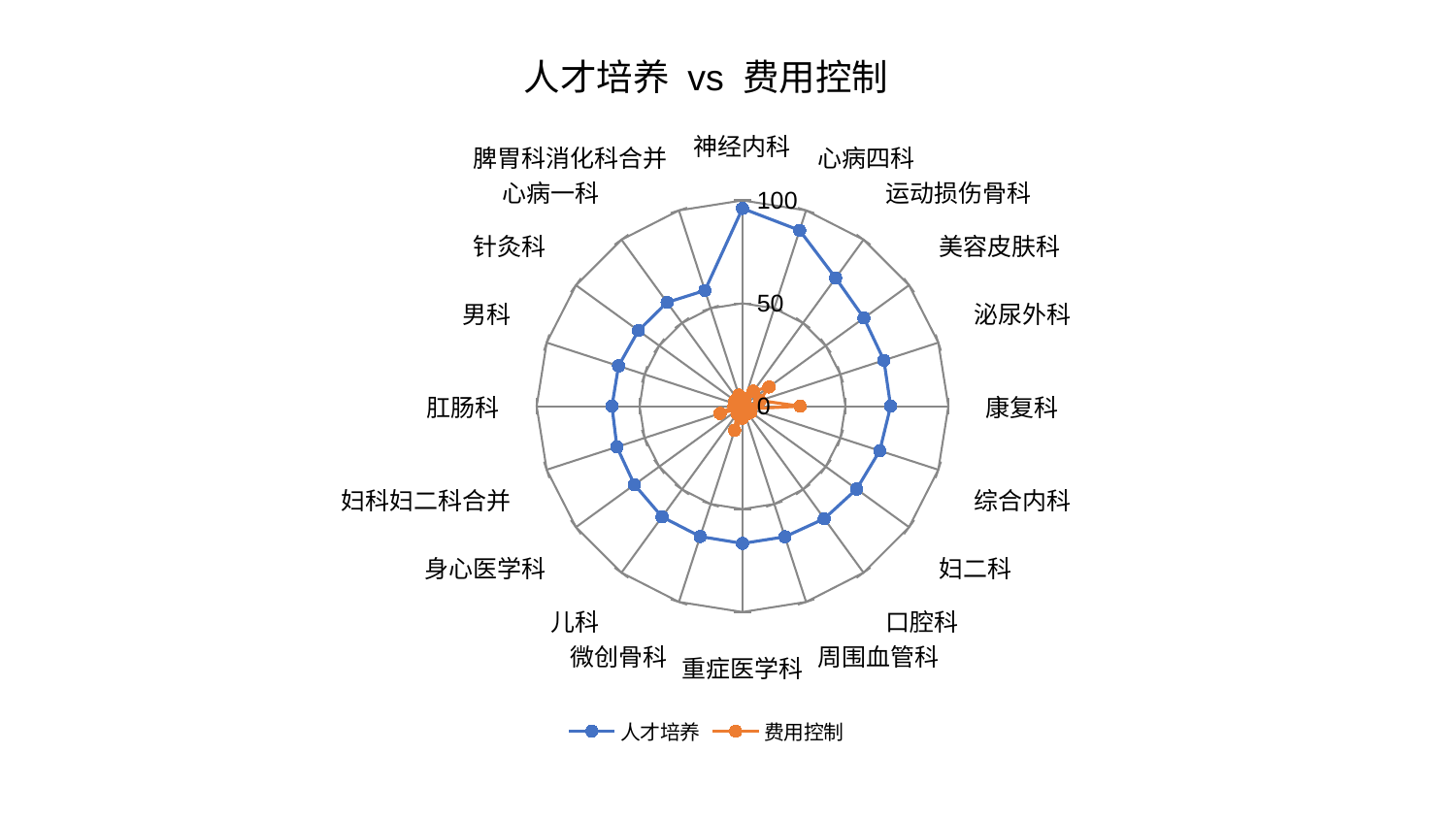

### Chart: 人才培养 vs 费用控制

| Category | 人才培养 | 费用控制 |
|---|---|---|
| 神经内科 | 96.09529501415936 | 2.7600475723940594 |
| 心病四科 | 89.82869568926479 | 3.6704226002073543 |
| 运动损伤骨科 | 76.99363719175481 | 8.969092690333902 |
| 美容皮肤科 | 72.89859545684196 | 15.897425333607274 |
| 泌尿外科 | 72.21767227079572 | 8.840043291617889 |
| 康复科 | 71.93823367068423 | 27.984025074080332 |
| 综合内科 | 70.10333291869432 | 4.007719048224775 |
| 妇二科 | 68.51990559272544 | 4.957254751399211 |
| 口腔科 | 67.58628125388816 | 4.455694856533453 |
| 周围血管科 | 66.73744167314005 | 3.777101997807606 |
| 重症医学科 | 66.68421363732249 | 5.836781568527682 |
| 微创骨科 | 66.578878050736 | 12.34195163569311 |
| 儿科 | 66.49312757808083 | 4.558337693387511 |
| 身心医学科 | 64.89809555006661 | 2.1432192926916427 |
| 妇科妇二科合并 | 64.15139091896566 | 11.432780563848164 |
| 肛肠科 | 63.39595257021001 | 4.113817921663999 |
| 男科 | 63.32035648961937 | 2.441453879503976 |
| 针灸科 | 62.500782727608396 | 4.531314609248061 |
| 心病一科 | 62.334156047959134 | 3.1158270187408714 |
| 脾胃科消化科合并 | 59.106449578698765 | 5.655960923070885 |
89